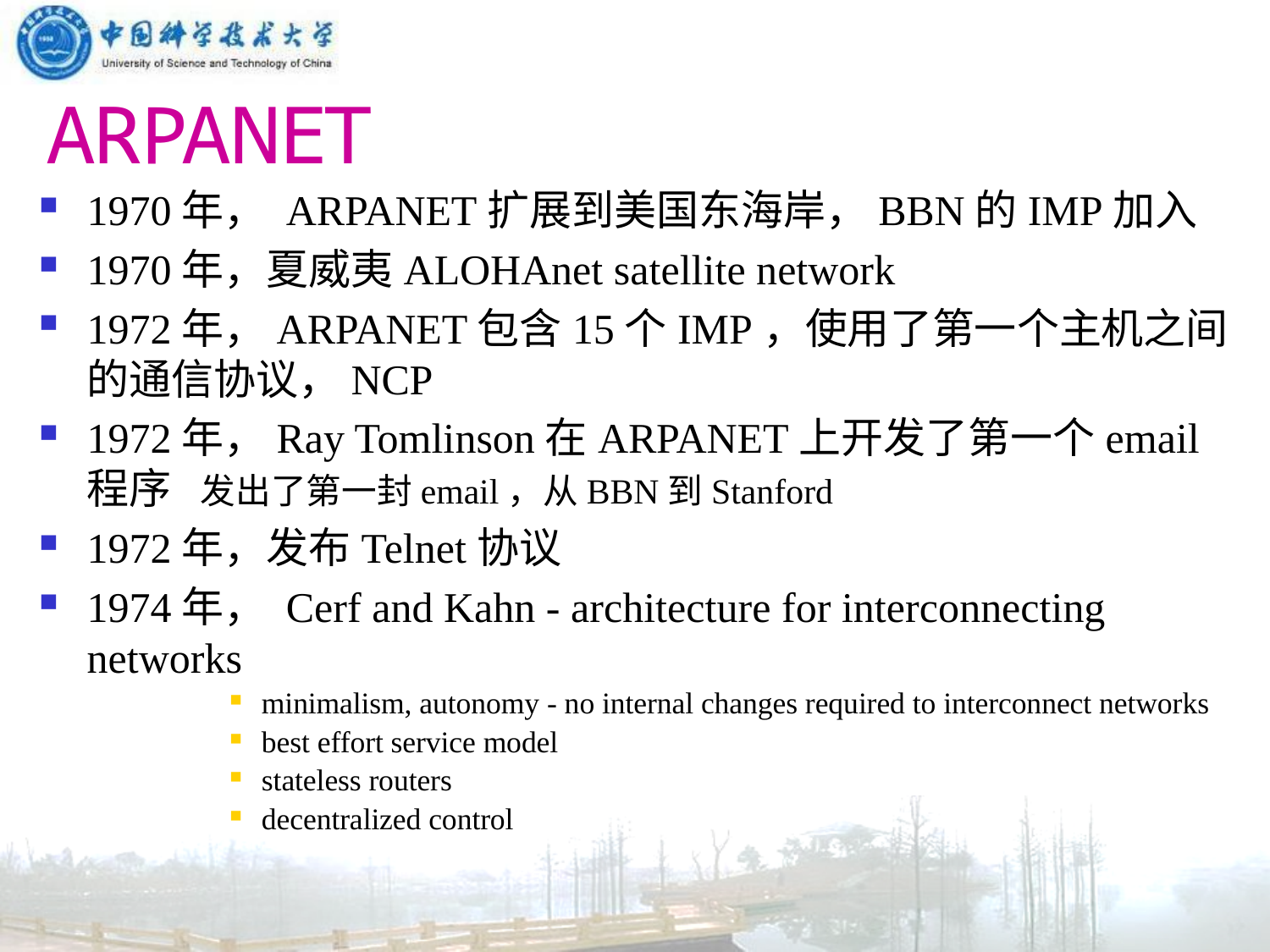

# ARPANET
1970年， ARPANET扩展到美国东海岸，BBN的IMP加入
1970年，夏威夷ALOHAnet satellite network
1972年，ARPANET包含15个IMP，使用了第一个主机之间的通信协议，NCP
1972年，Ray Tomlinson在ARPANET上开发了第一个email程序   发出了第一封email，从BBN到Stanford
1972年，发布Telnet协议
1974年， Cerf and Kahn - architecture for interconnecting networks
minimalism, autonomy - no internal changes required to interconnect networks
best effort service model
stateless routers
decentralized control